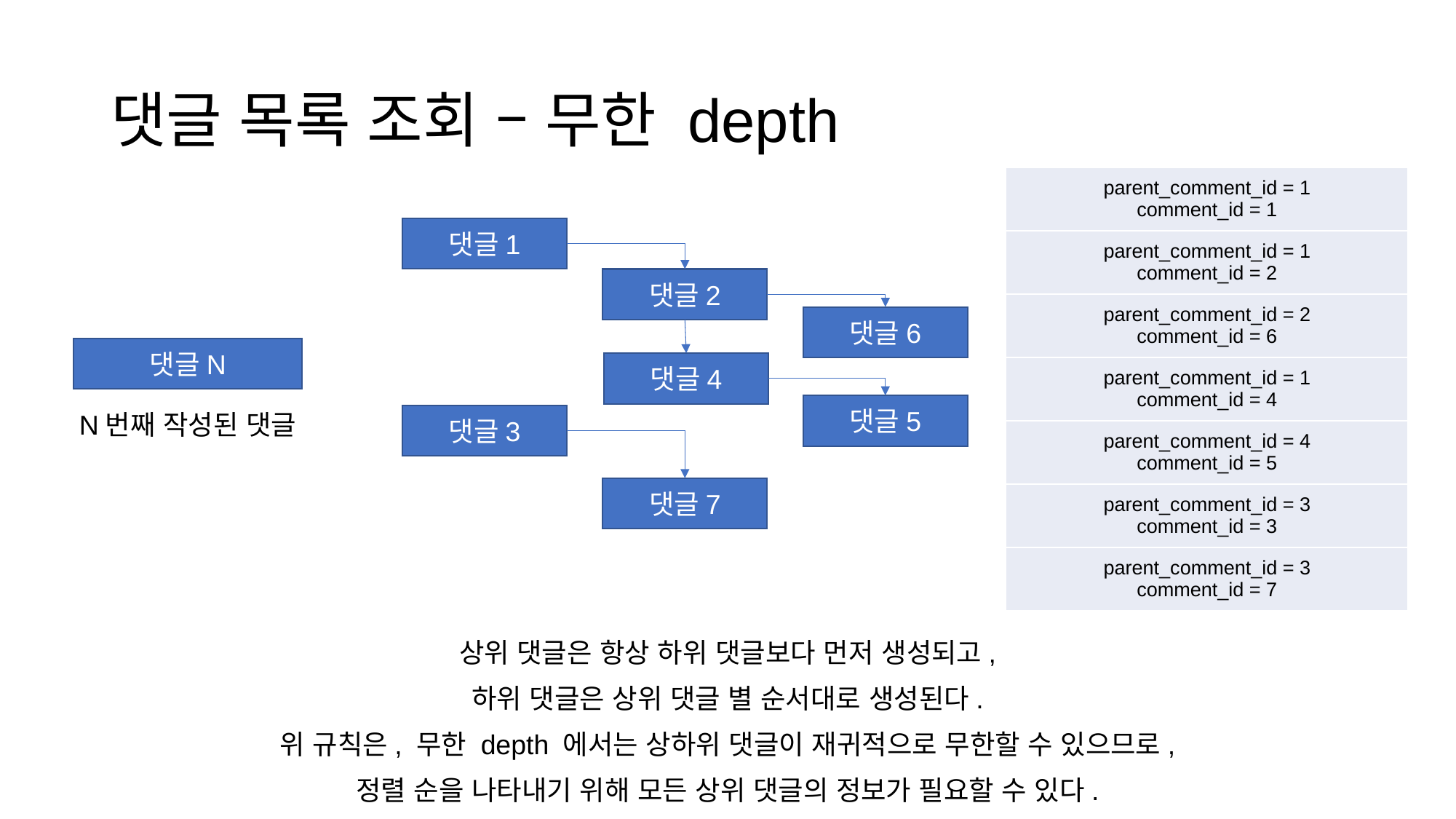

# 댓글 목록 조회 – 무한 depth
| parent\_comment\_id = 1 comment\_id = 1 |
| --- |
| parent\_comment\_id = 1 comment\_id = 2 |
| parent\_comment\_id = 2 comment\_id = 6 |
| parent\_comment\_id = 1 comment\_id = 4 |
| parent\_comment\_id = 4 comment\_id = 5 |
| parent\_comment\_id = 3 comment\_id = 3 |
| parent\_comment\_id = 3 comment\_id = 7 |
댓글1
댓글2
댓글6
댓글N
댓글4
댓글5
N번째 작성된 댓글
댓글3
댓글7
상위 댓글은 항상 하위 댓글보다 먼저 생성되고,
하위 댓글은 상위 댓글 별 순서대로 생성된다.
위 규칙은, 무한 depth 에서는 상하위 댓글이 재귀적으로 무한할 수 있으므로,
정렬 순을 나타내기 위해 모든 상위 댓글의 정보가 필요할 수 있다.